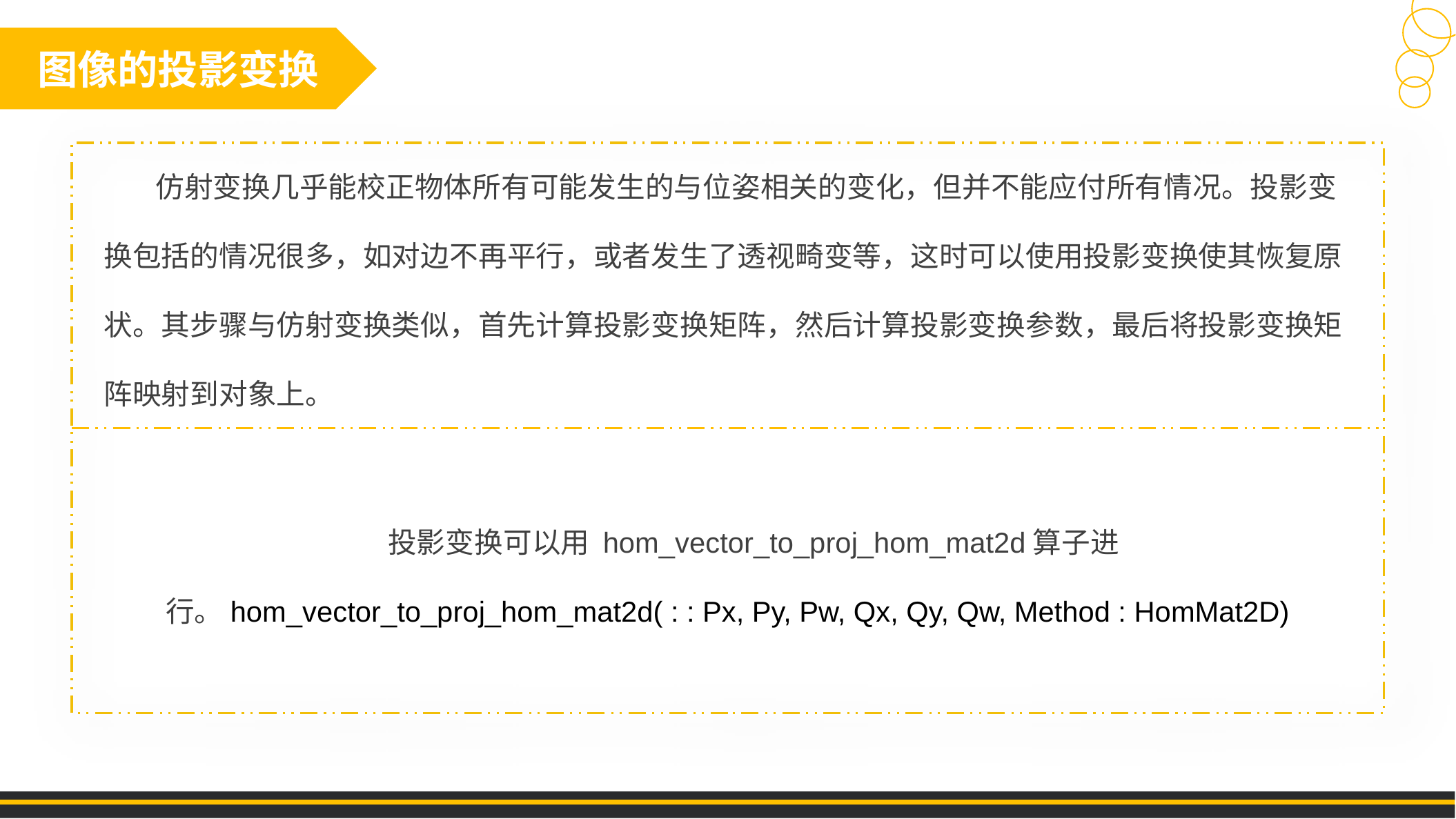

图像的投影变换
仿射变换几乎能校正物体所有可能发生的与位姿相关的变化，但并不能应付所有情况。投影变换包括的情况很多，如对边不再平行，或者发生了透视畸变等，这时可以使用投影变换使其恢复原状。其步骤与仿射变换类似，首先计算投影变换矩阵，然后计算投影变换参数，最后将投影变换矩阵映射到对象上。

投影变换可以用 hom_vector_to_proj_hom_mat2d算子进行。hom_vector_to_proj_hom_mat2d( : : Px, Py, Pw, Qx, Qy, Qw, Method : HomMat2D)